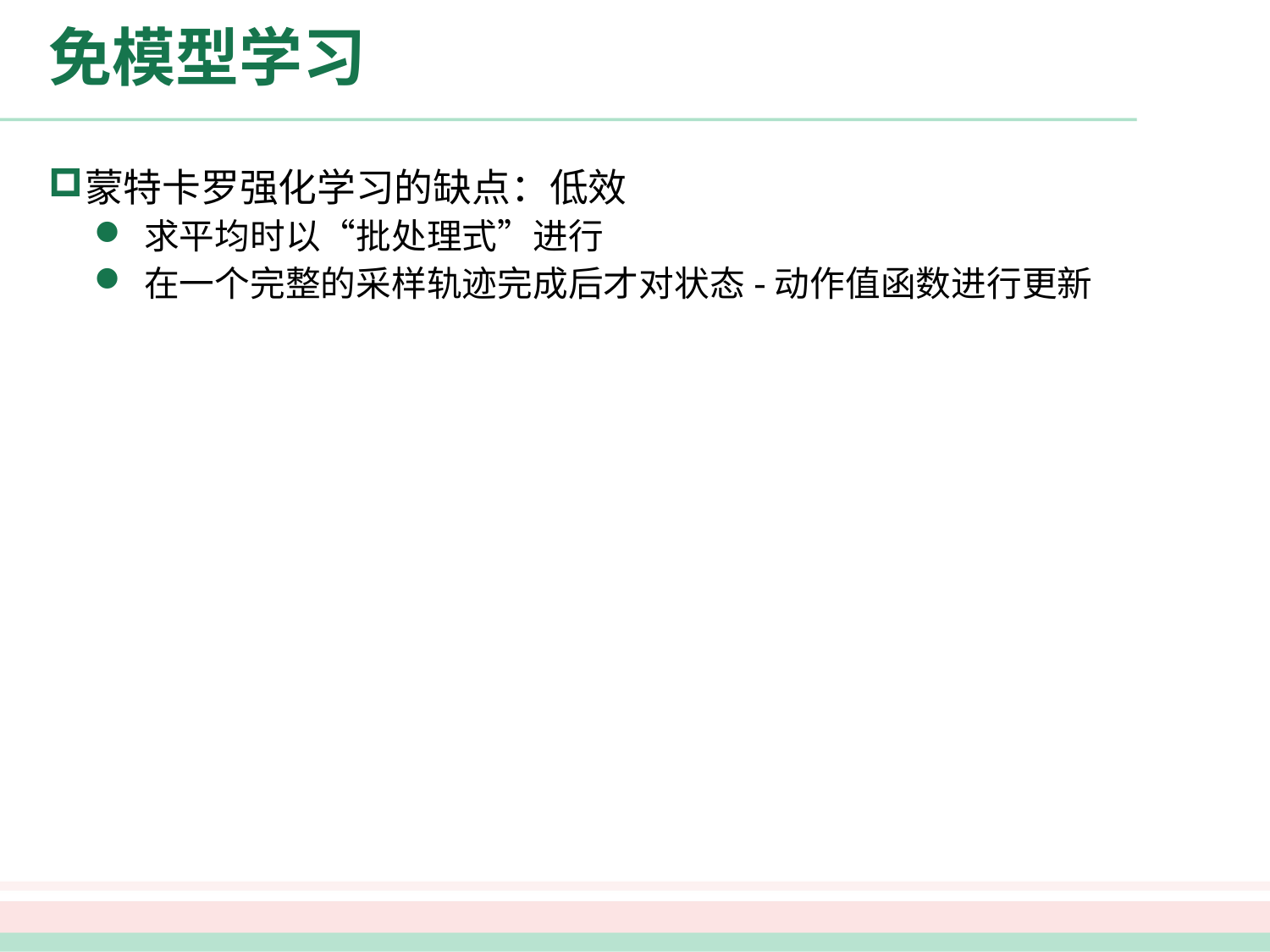

# 免模型学习
蒙特卡罗强化学习的缺点：低效
求平均时以“批处理式”进行
在一个完整的采样轨迹完成后才对状态-动作值函数进行更新